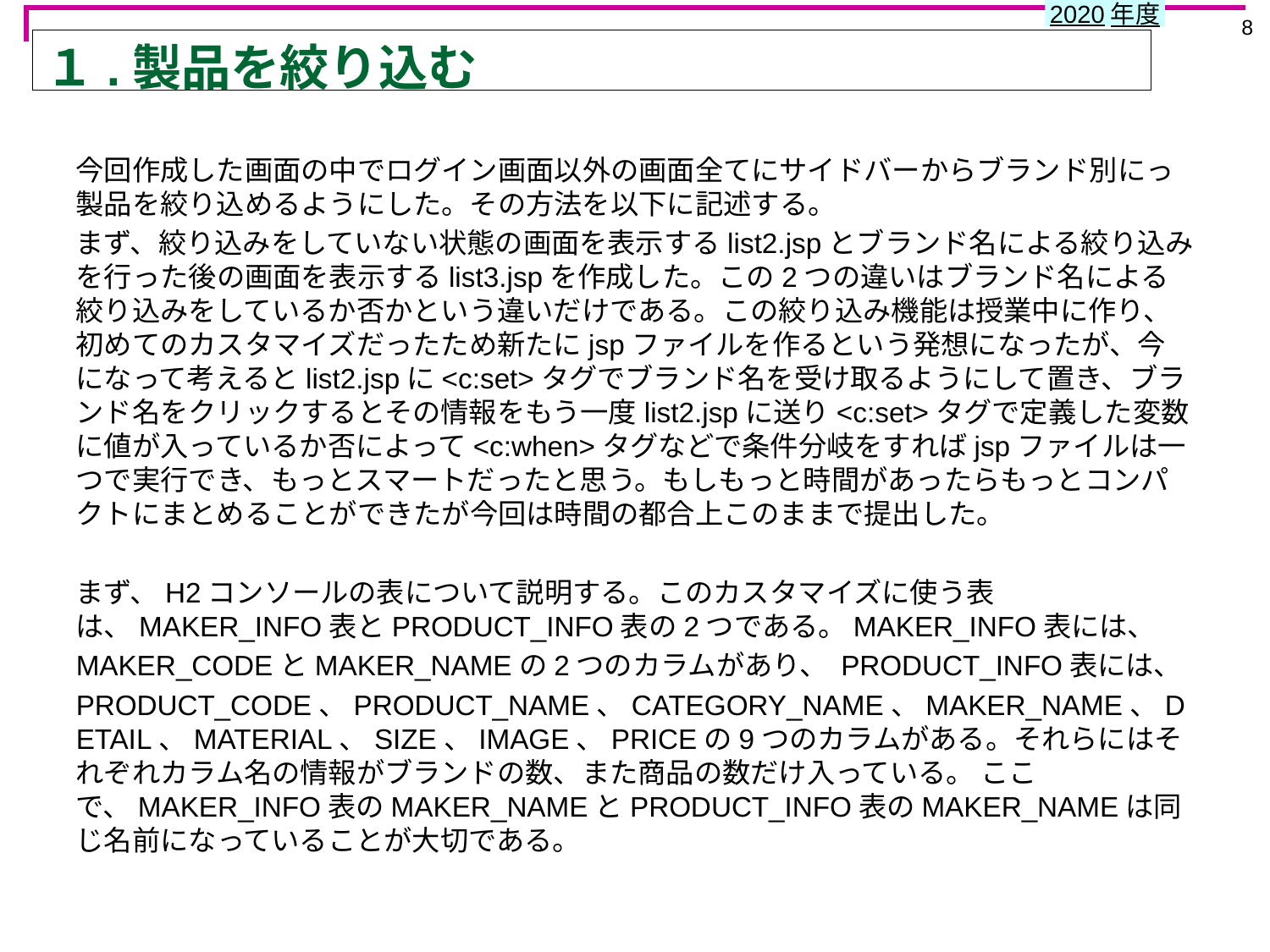

8
# １.製品を絞り込む
今回作成した画面の中でログイン画面以外の画面全てにサイドバーからブランド別にっ製品を絞り込めるようにした。その方法を以下に記述する。
まず、絞り込みをしていない状態の画面を表示するlist2.jspとブランド名による絞り込みを行った後の画面を表示するlist3.jspを作成した。この2つの違いはブランド名による絞り込みをしているか否かという違いだけである。この絞り込み機能は授業中に作り、初めてのカスタマイズだったため新たにjspファイルを作るという発想になったが、今になって考えるとlist2.jspに<c:set>タグでブランド名を受け取るようにして置き、ブランド名をクリックするとその情報をもう一度list2.jspに送り<c:set>タグで定義した変数に値が入っているか否によって<c:when>タグなどで条件分岐をすればjspファイルは一つで実行でき、もっとスマートだったと思う。もしもっと時間があったらもっとコンパクトにまとめることができたが今回は時間の都合上このままで提出した。

まず、H2コンソールの表について説明する。このカスタマイズに使う表は、MAKER_INFO表とPRODUCT_INFO表の2つである。MAKER_INFO表には、
MAKER_CODEとMAKER_NAMEの2つのカラムがあり、 PRODUCT_INFO表には、
PRODUCT_CODE、PRODUCT_NAME、CATEGORY_NAME、MAKER_NAME、DETAIL、MATERIAL、SIZE、IMAGE、PRICEの9つのカラムがある。それらにはそれぞれカラム名の情報がブランドの数、また商品の数だけ入っている。 ここで、MAKER_INFO表のMAKER_NAMEとPRODUCT_INFO表のMAKER_NAMEは同じ名前になっていることが大切である。